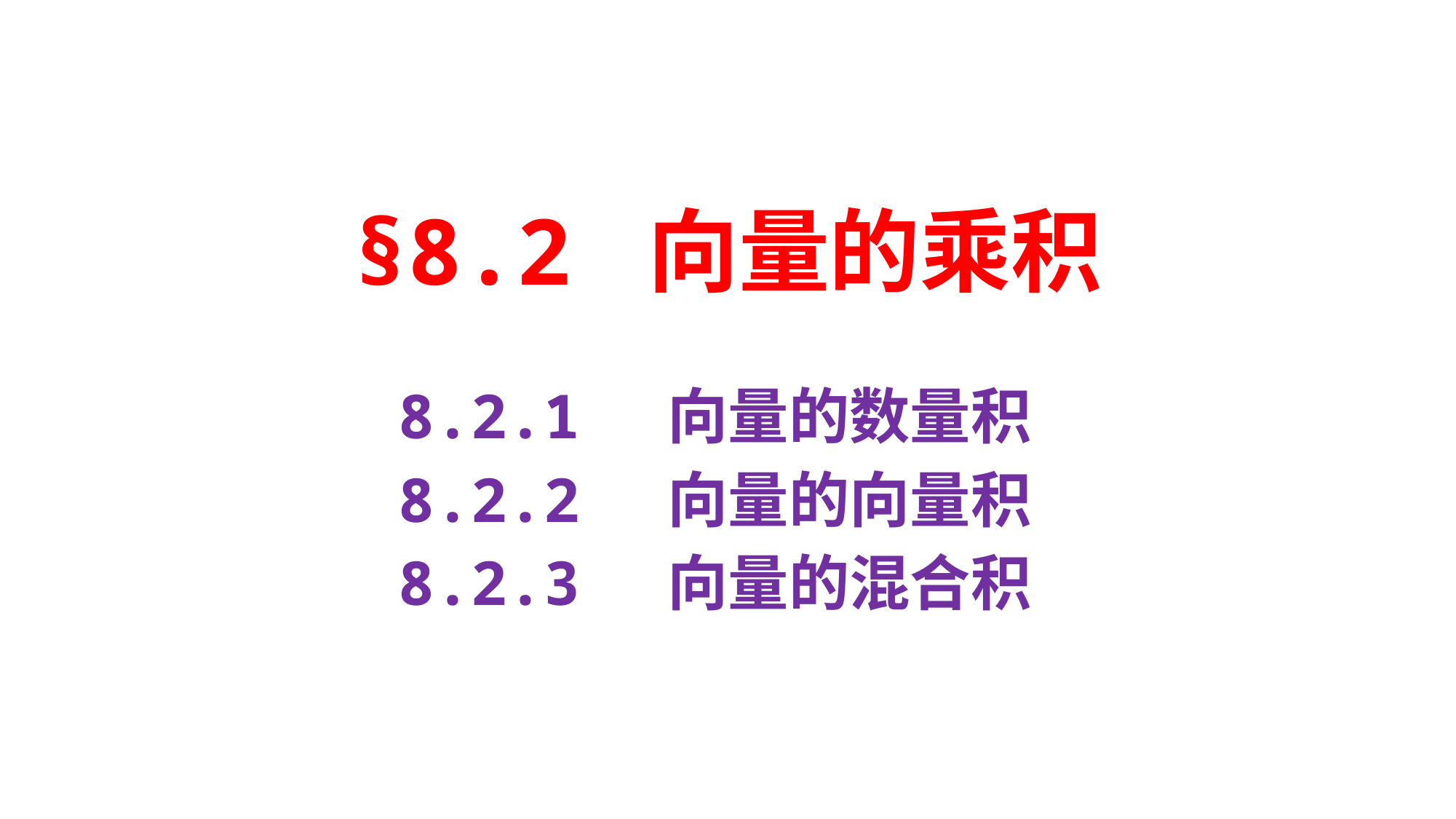

# §8.2 向量的乘积
8.2.1  向量的数量积
8.2.2  向量的向量积
8.2.3  向量的混合积